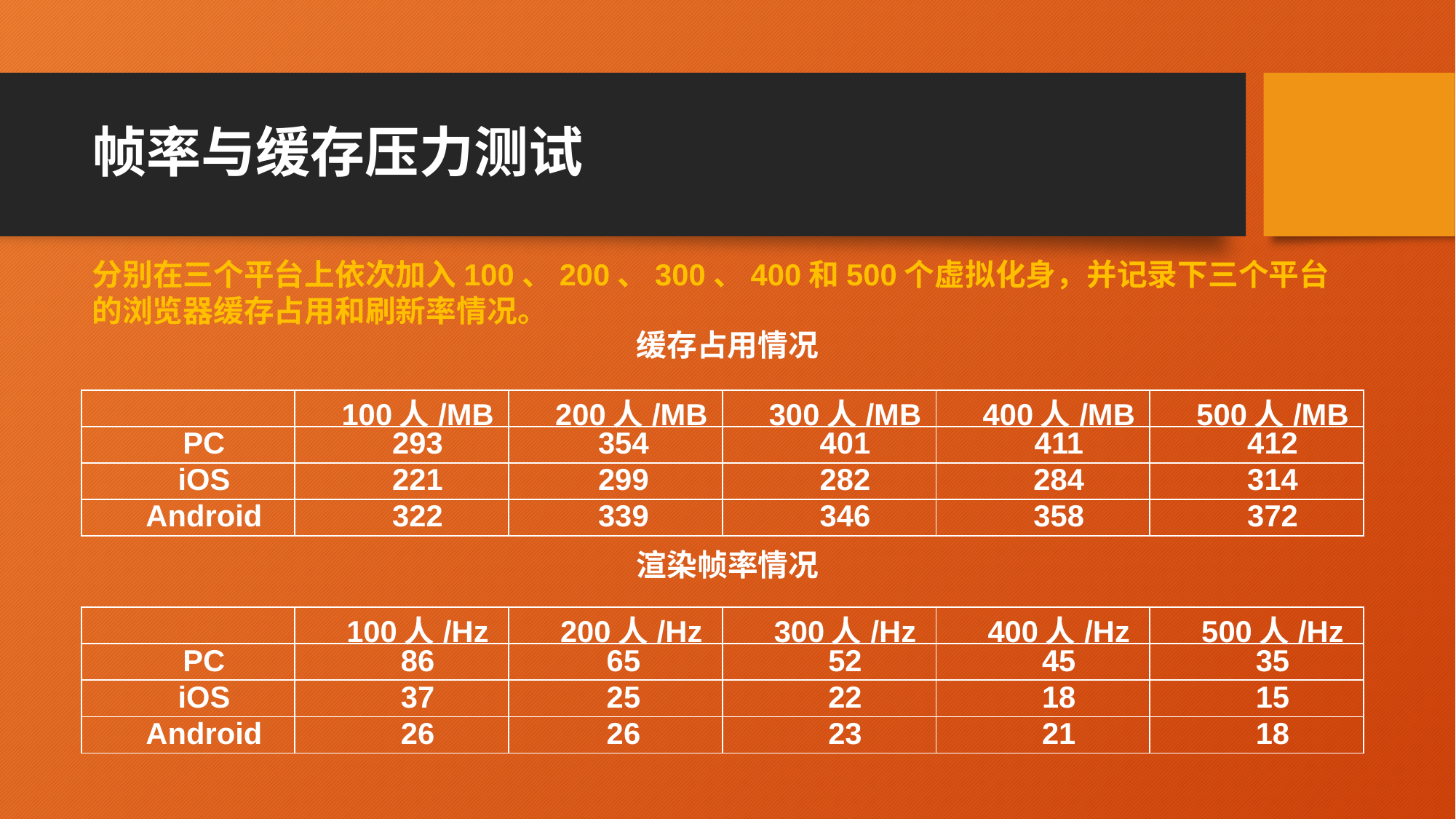

# 帧率与缓存压力测试
分别在三个平台上依次加入100、200、300、400和500个虚拟化身，并记录下三个平台的浏览器缓存占用和刷新率情况。
缓存占用情况
|  | 100人/MB | 200人/MB | 300人/MB | 400人/MB | 500人/MB |
| --- | --- | --- | --- | --- | --- |
| PC | 293 | 354 | 401 | 411 | 412 |
| iOS | 221 | 299 | 282 | 284 | 314 |
| Android | 322 | 339 | 346 | 358 | 372 |
渲染帧率情况
|  | 100人/Hz | 200人/Hz | 300人/Hz | 400人/Hz | 500人/Hz |
| --- | --- | --- | --- | --- | --- |
| PC | 86 | 65 | 52 | 45 | 35 |
| iOS | 37 | 25 | 22 | 18 | 15 |
| Android | 26 | 26 | 23 | 21 | 18 |